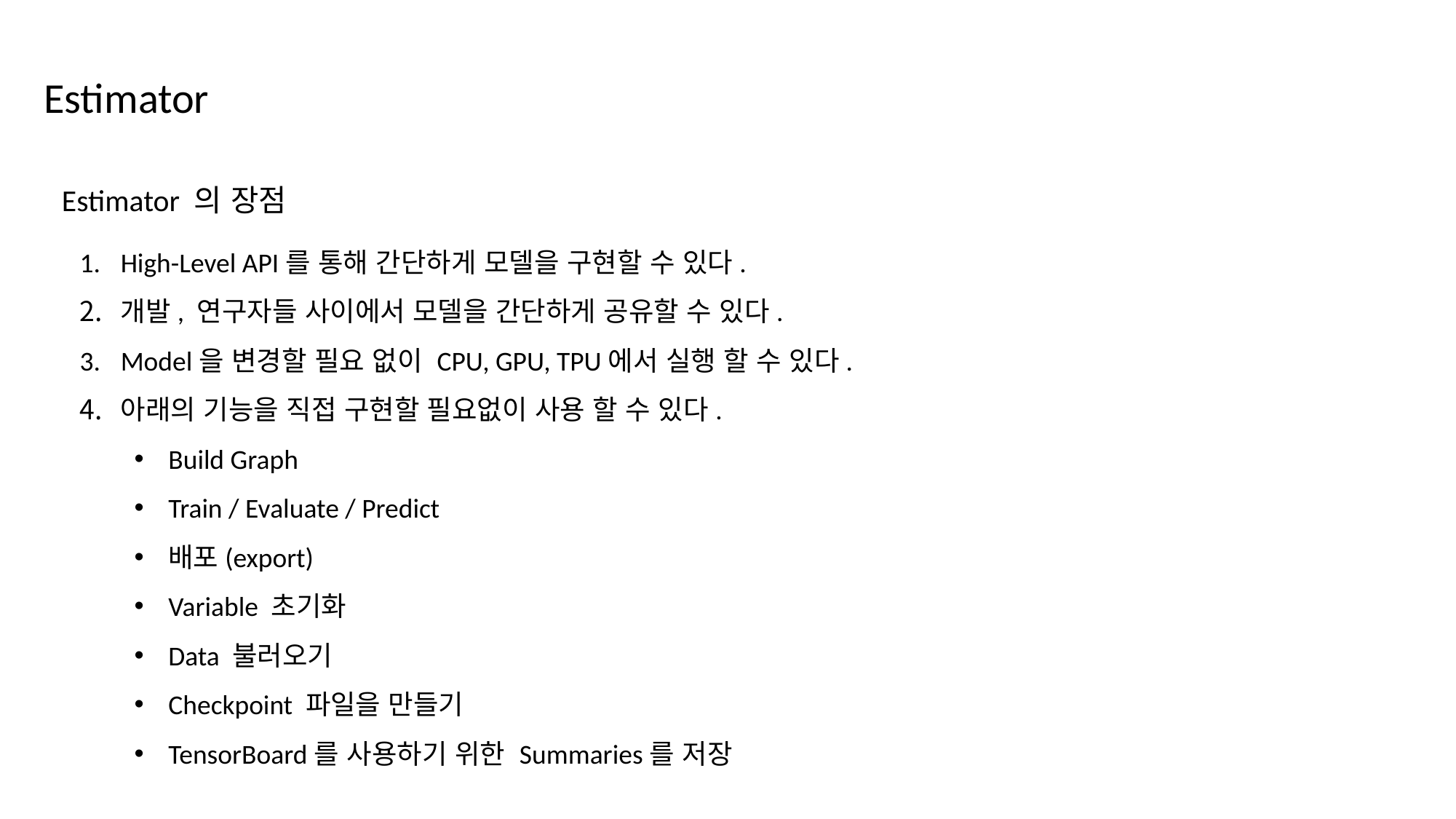

Estimator
Estimator 의 장점
High-Level API를 통해 간단하게 모델을 구현할 수 있다.
개발, 연구자들 사이에서 모델을 간단하게 공유할 수 있다.
Model을 변경할 필요 없이 CPU, GPU, TPU에서 실행 할 수 있다.
아래의 기능을 직접 구현할 필요없이 사용 할 수 있다.
Build Graph
Train / Evaluate / Predict
배포(export)
Variable 초기화
Data 불러오기
Checkpoint 파일을 만들기
TensorBoard를 사용하기 위한 Summaries를 저장